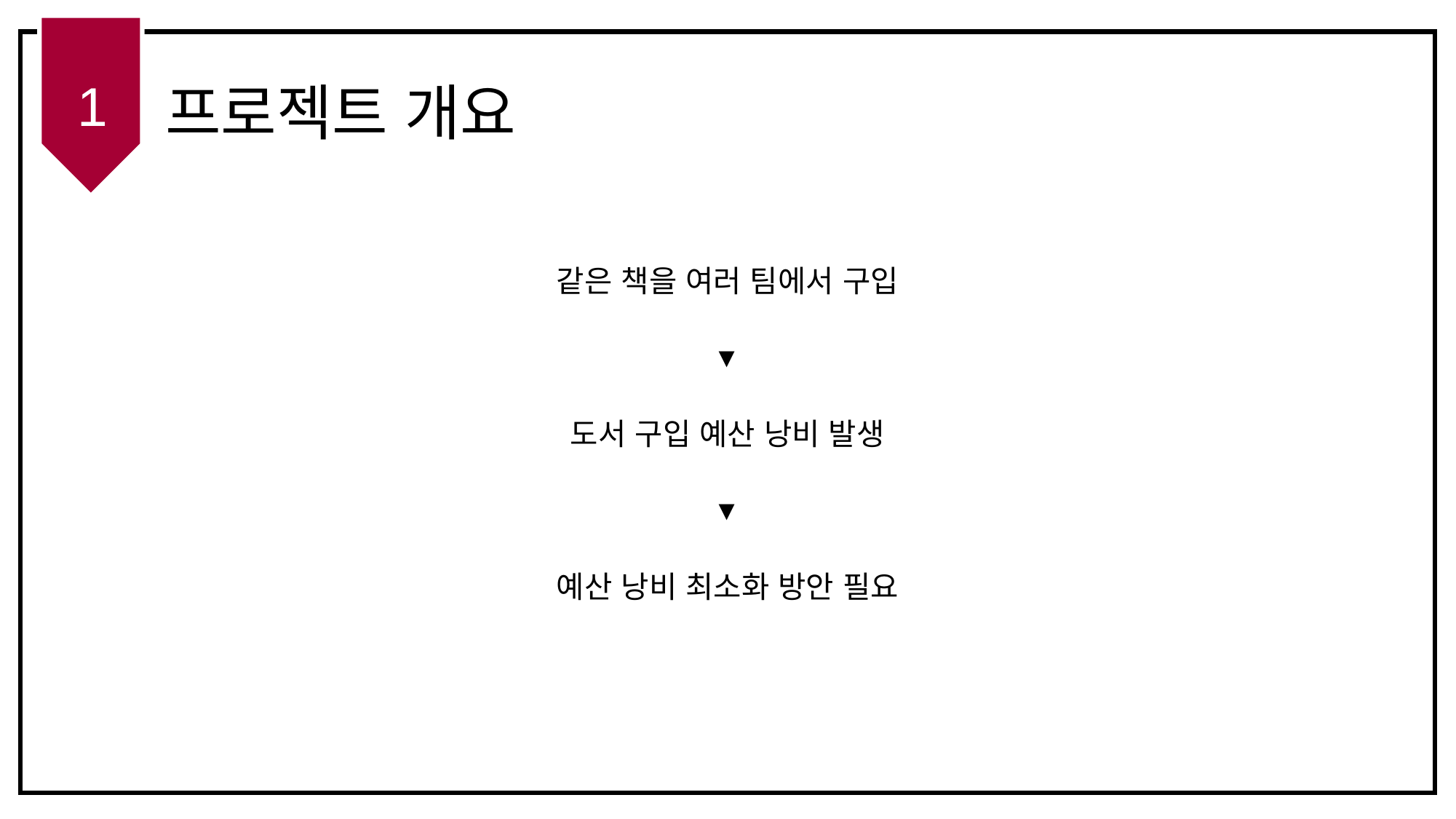

# 프로젝트 개요
1
같은 책을 여러 팀에서 구입
▼
도서 구입 예산 낭비 발생
▼
예산 낭비 최소화 방안 필요